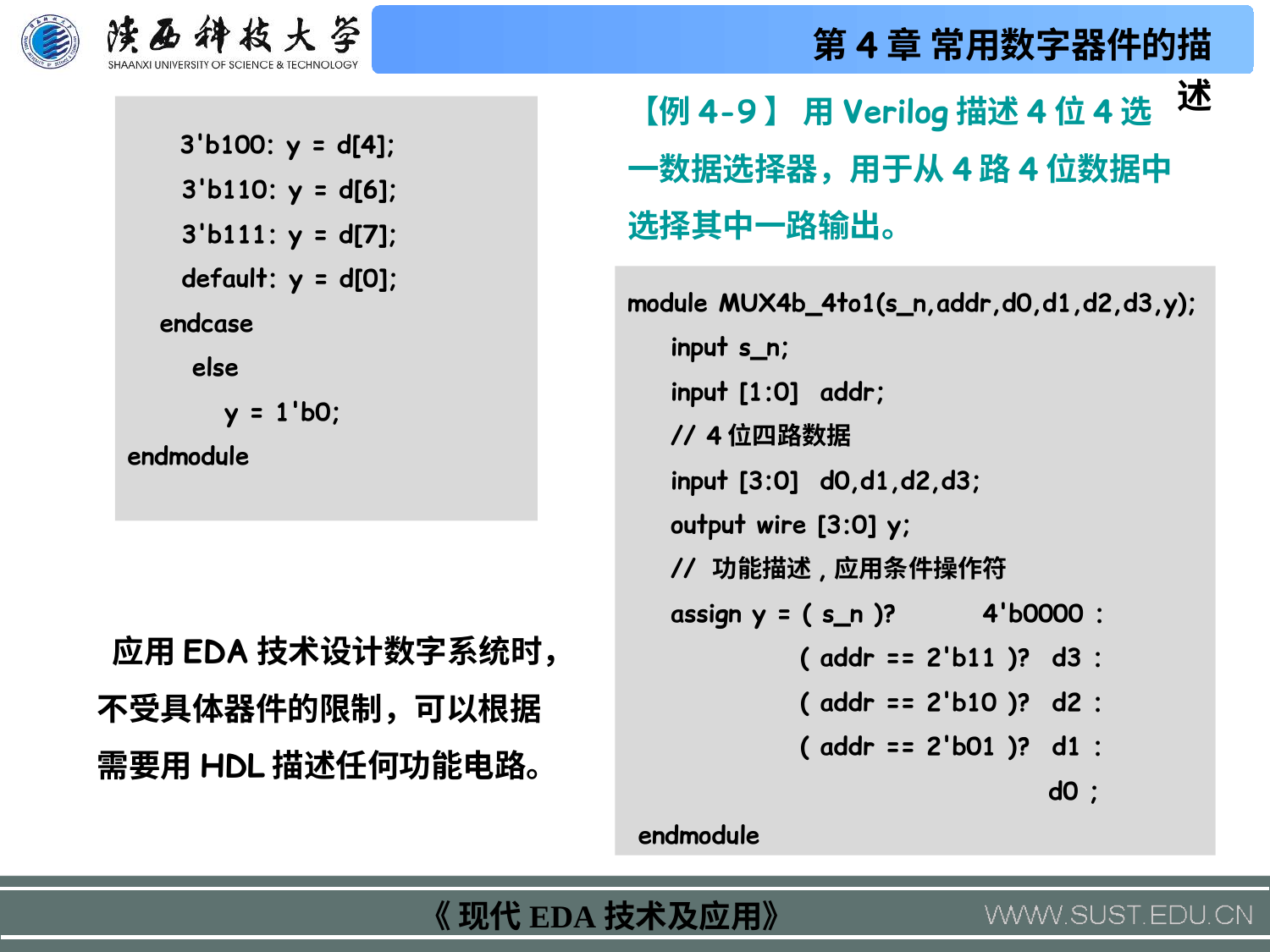

【例4-9】 用Verilog描述4位4选一数据选择器，用于从4路4位数据中选择其中一路输出。
    3'b100: y = d[4];
     3'b110: y = d[6];
     3'b111: y = d[7];
     default: y = d[0];
   endcase
      else
         y = 1'b0;
endmodule

module MUX4b_4to1(s_n,addr,d0,d1,d2,d3,y);
    input s_n;
    input [1:0]  addr;
    // 4位四路数据
    input [3:0]  d0,d1,d2,d3;
    output wire [3:0] y;
    // 功能描述,应用条件操作符
    assign y = ( s_n )?        4'b0000 :
                ( addr == 2'b11 )?  d3 :
                ( addr == 2'b10 )?  d2 :
                ( addr == 2'b01 )?  d1 :
                                       d0 ;
 endmodule
 应用EDA技术设计数字系统时，不受具体器件的限制，可以根据需要用HDL描述任何功能电路。